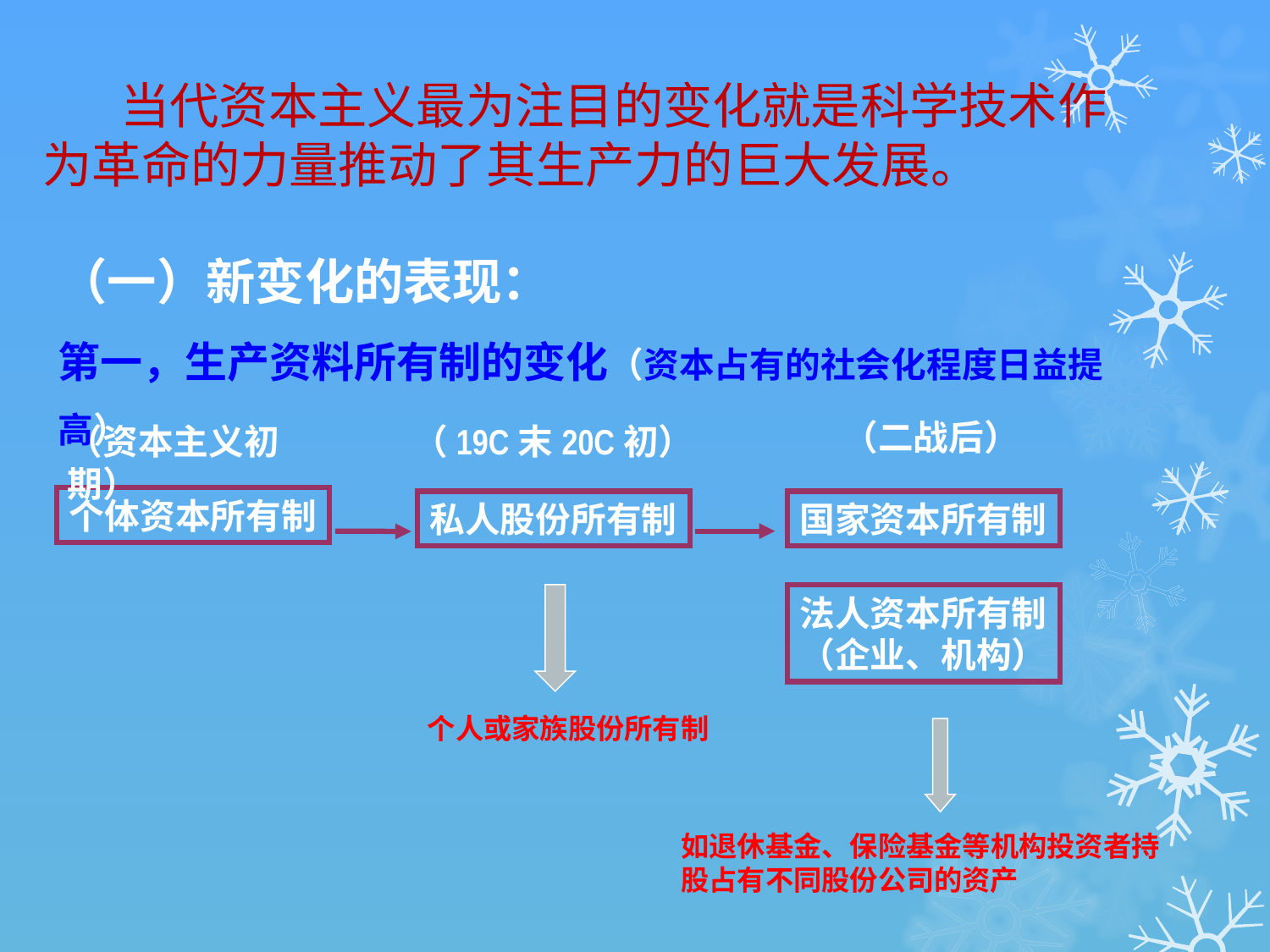

# 当代资本主义最为注目的变化就是科学技术作为革命的力量推动了其生产力的巨大发展。
（一）新变化的表现：
第一，生产资料所有制的变化（资本占有的社会化程度日益提高）
（资本主义初期）
（19C末20C初）
（二战后）
个体资本所有制
私人股份所有制
国家资本所有制

法人资本所有制
（企业、机构）
个人或家族股份所有制

如退休基金、保险基金等机构投资者持股占有不同股份公司的资产